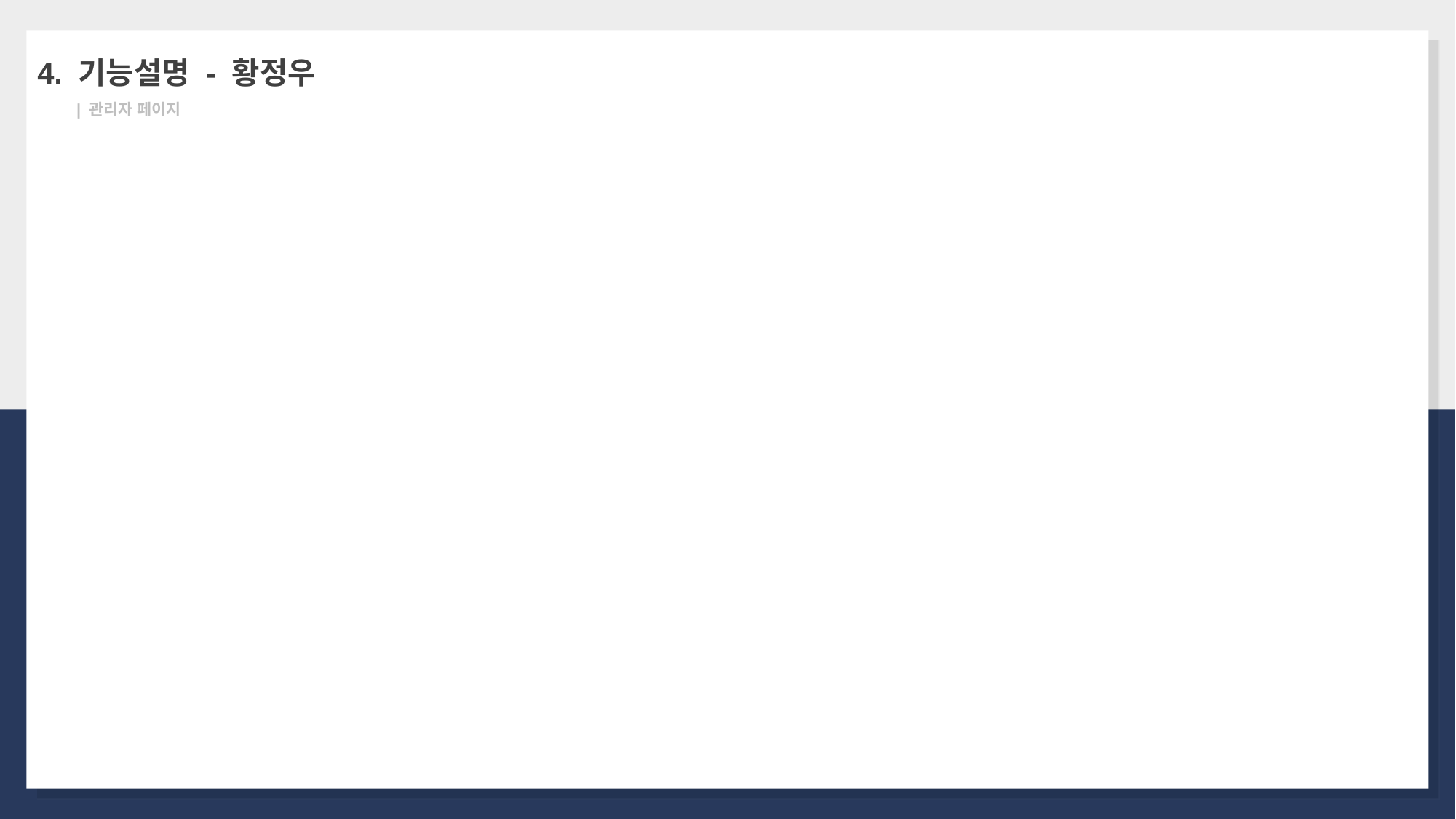

4. 기능설명 - 황정우
              | 관리자 페이지